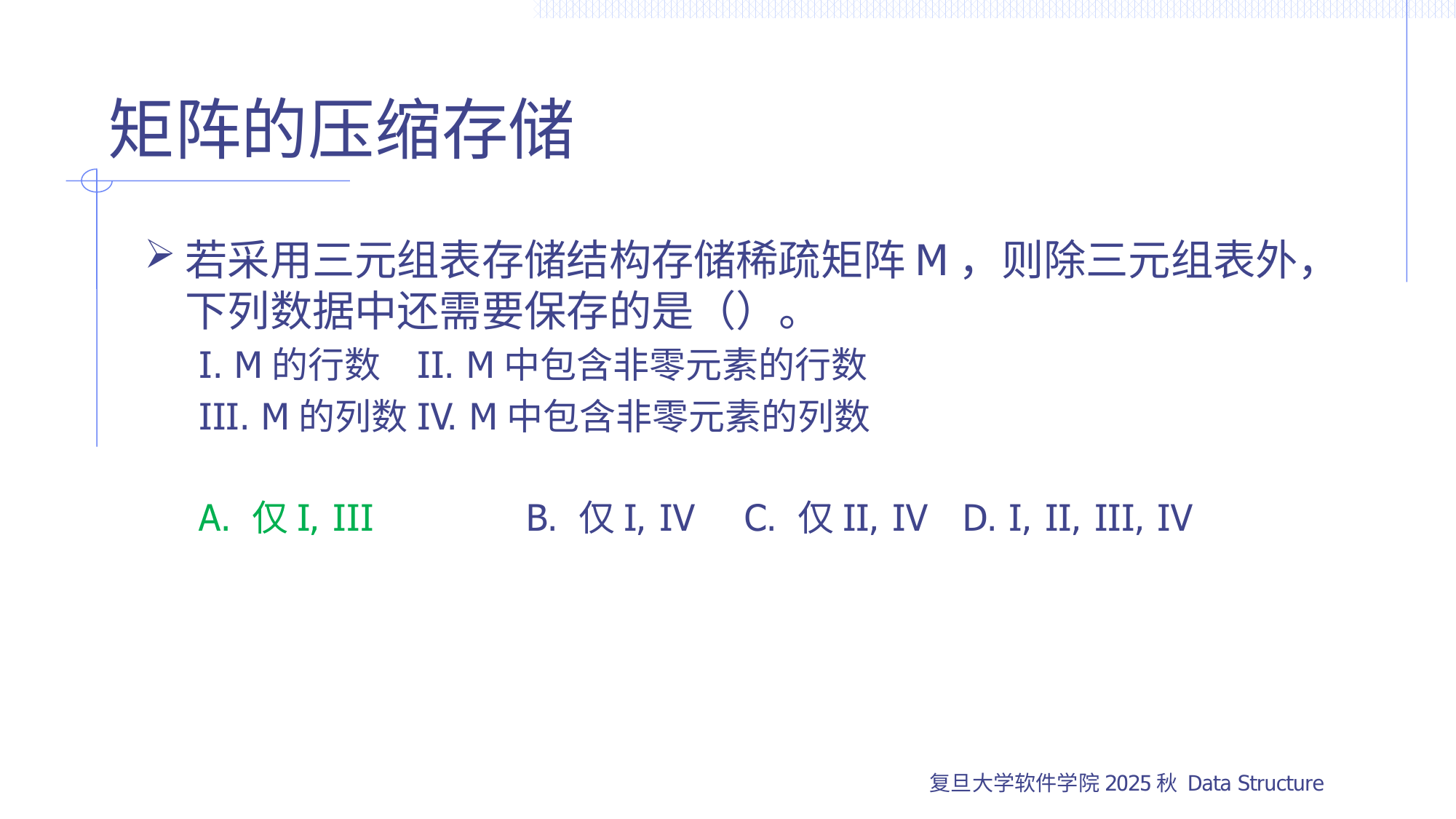

# 矩阵的压缩存储
若采用三元组表存储结构存储稀疏矩阵M，则除三元组表外，下列数据中还需要保存的是（）。
I. M的行数 	II. M中包含非零元素的行数
III. M的列数	IV. M中包含非零元素的列数

A. 仅I, III		B. 仅I, IV	C. 仅II, IV	D. I, II, III, IV